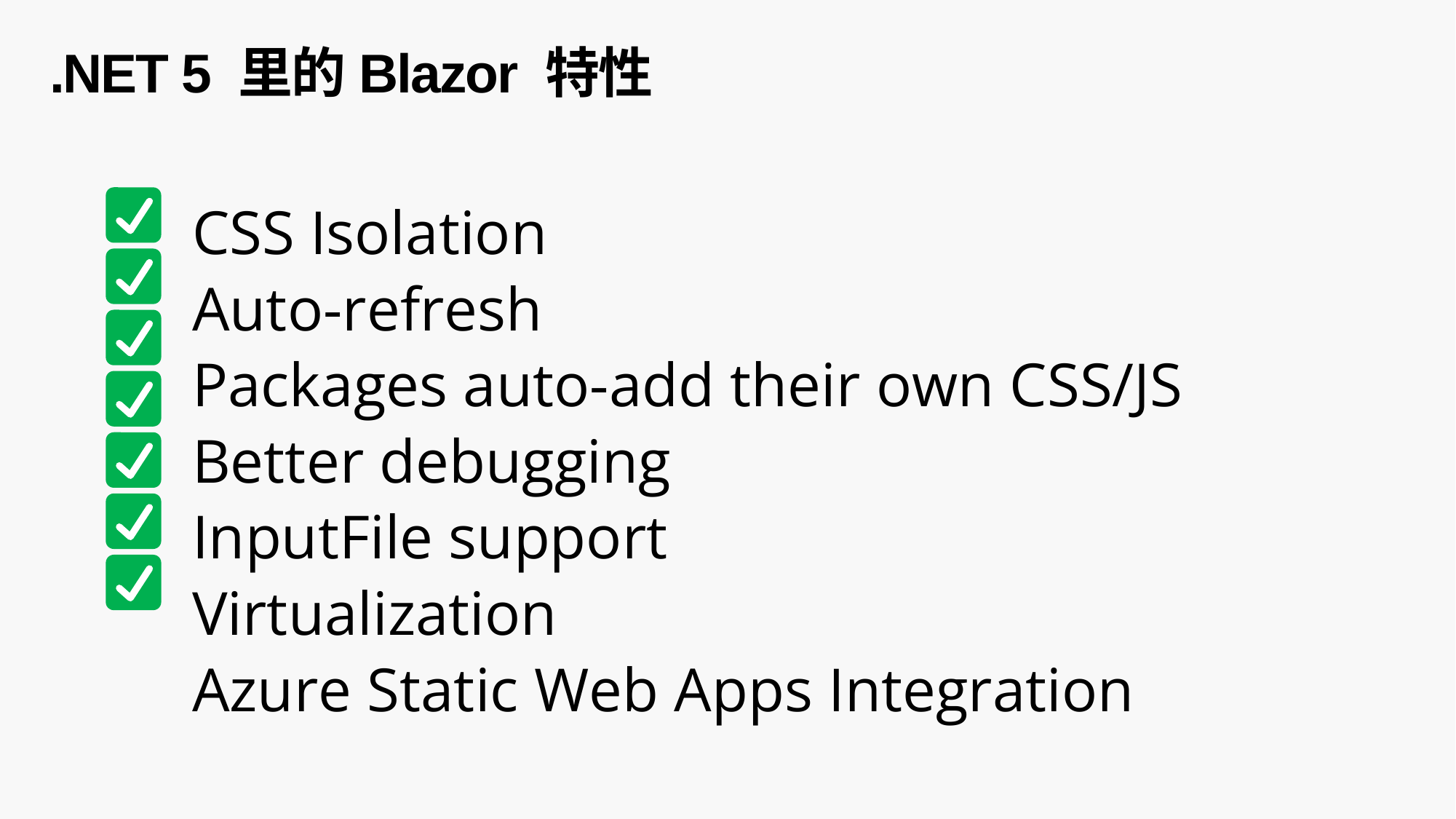

# .NET 5 里的Blazor 特性

CSS Isolation
Auto-refresh
Packages auto-add their own CSS/JS
Better debugging
InputFile support
Virtualization
Azure Static Web Apps Integration